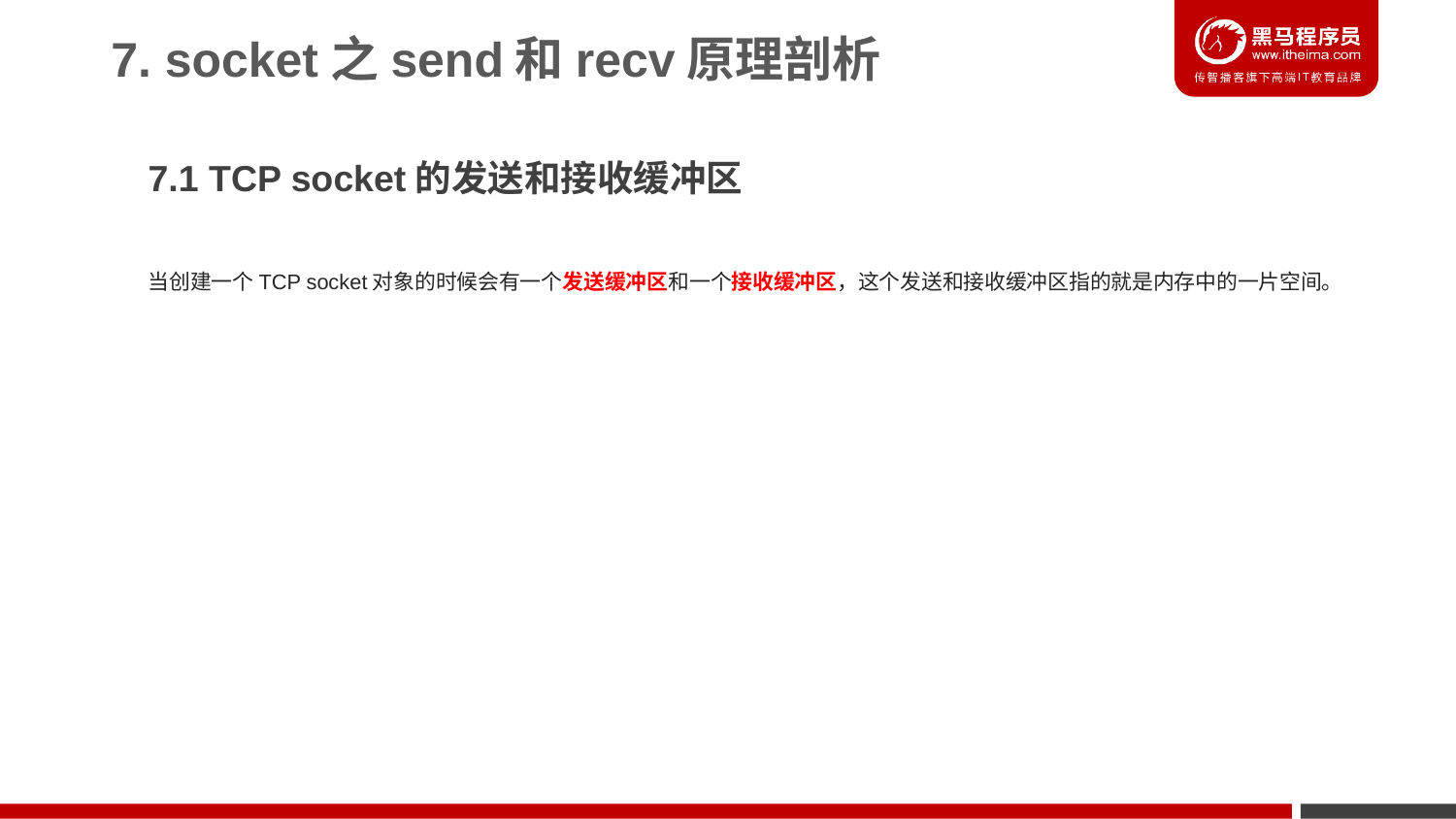

7. socket之send和recv原理剖析
7.1 TCP socket的发送和接收缓冲区
当创建一个TCP socket对象的时候会有一个发送缓冲区和一个接收缓冲区，这个发送和接收缓冲区指的就是内存中的一片空间。